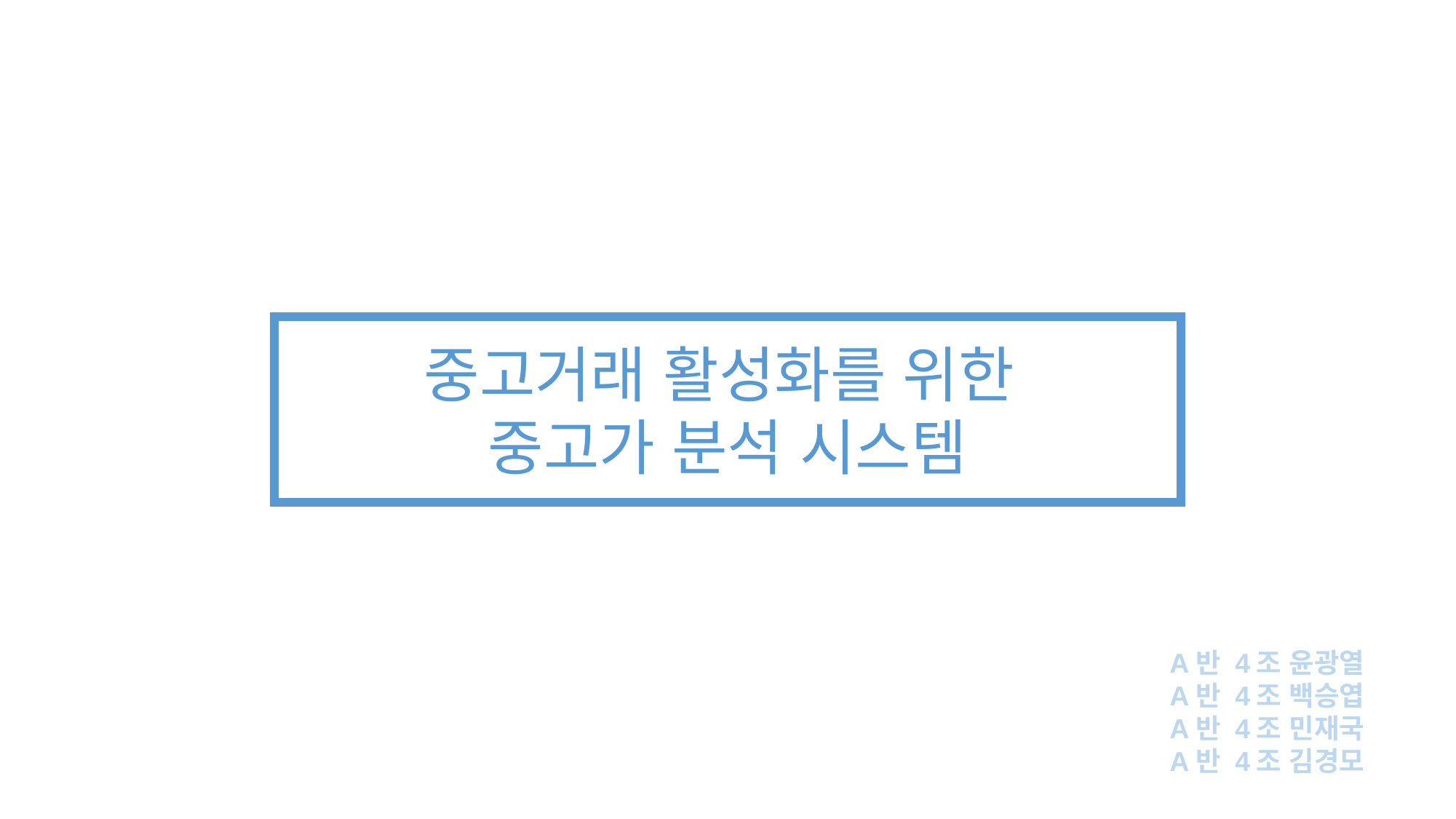

중고거래 활성화를 위한
중고가 분석 시스템
A반 4조 윤광열
A반 4조 백승엽
A반 4조 민재국
A반 4조 김경모